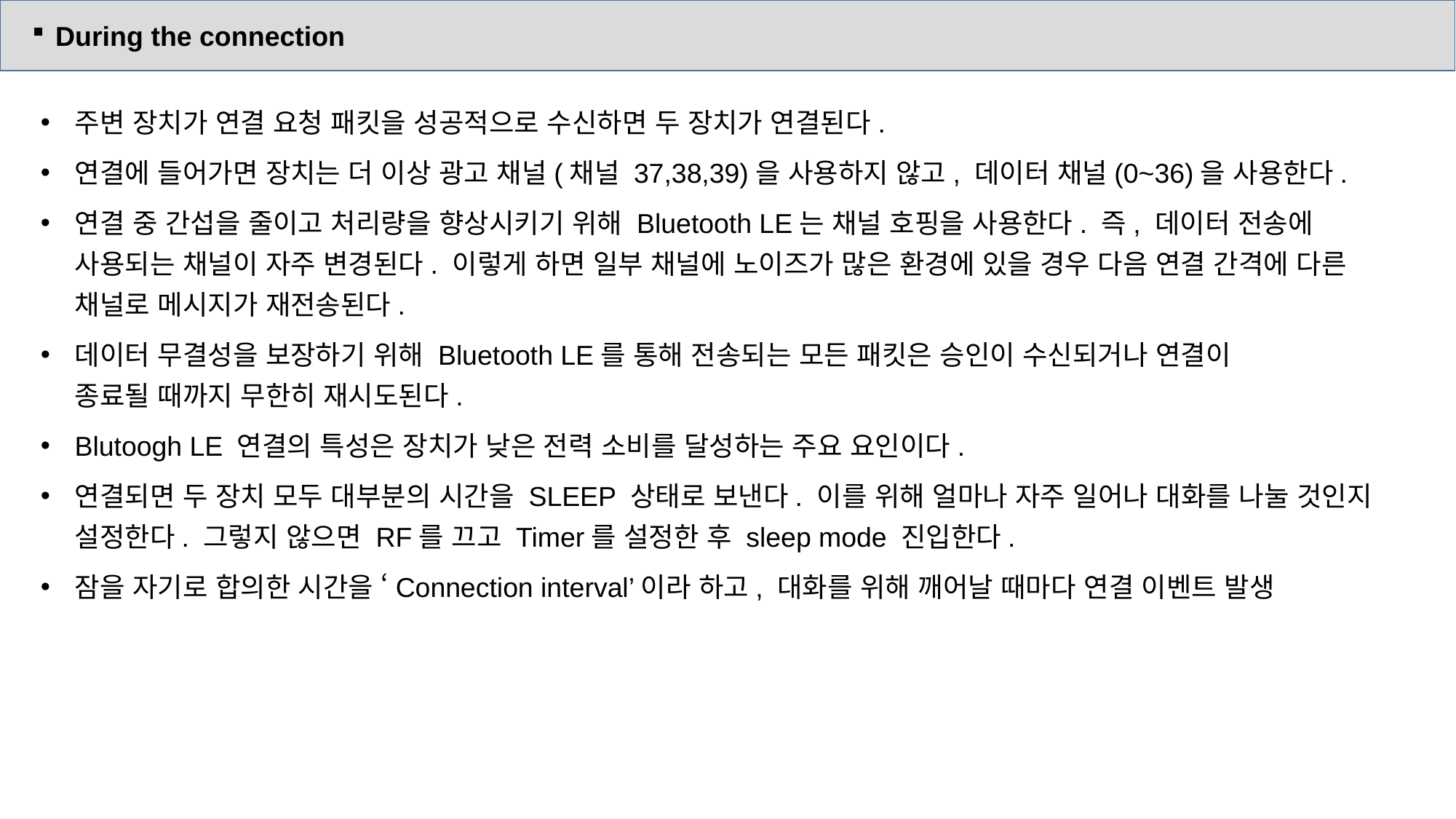

During the connection
주변 장치가 연결 요청 패킷을 성공적으로 수신하면 두 장치가 연결된다.
연결에 들어가면 장치는 더 이상 광고 채널(채널 37,38,39)을 사용하지 않고, 데이터 채널(0~36)을 사용한다.
연결 중 간섭을 줄이고 처리량을 향상시키기 위해 Bluetooth LE는 채널 호핑을 사용한다. 즉, 데이터 전송에 사용되는 채널이 자주 변경된다. 이렇게 하면 일부 채널에 노이즈가 많은 환경에 있을 경우 다음 연결 간격에 다른 채널로 메시지가 재전송된다.
데이터 무결성을 보장하기 위해 Bluetooth LE를 통해 전송되는 모든 패킷은 승인이 수신되거나 연결이
종료될 때까지 무한히 재시도된다.
Blutoogh LE 연결의 특성은 장치가 낮은 전력 소비를 달성하는 주요 요인이다.
연결되면 두 장치 모두 대부분의 시간을 SLEEP 상태로 보낸다. 이를 위해 얼마나 자주 일어나 대화를 나눌 것인지 설정한다. 그렇지 않으면 RF를 끄고 Timer를 설정한 후 sleep mode 진입한다.
잠을 자기로 합의한 시간을 ‘Connection interval’이라 하고, 대화를 위해 깨어날 때마다 연결 이벤트 발생